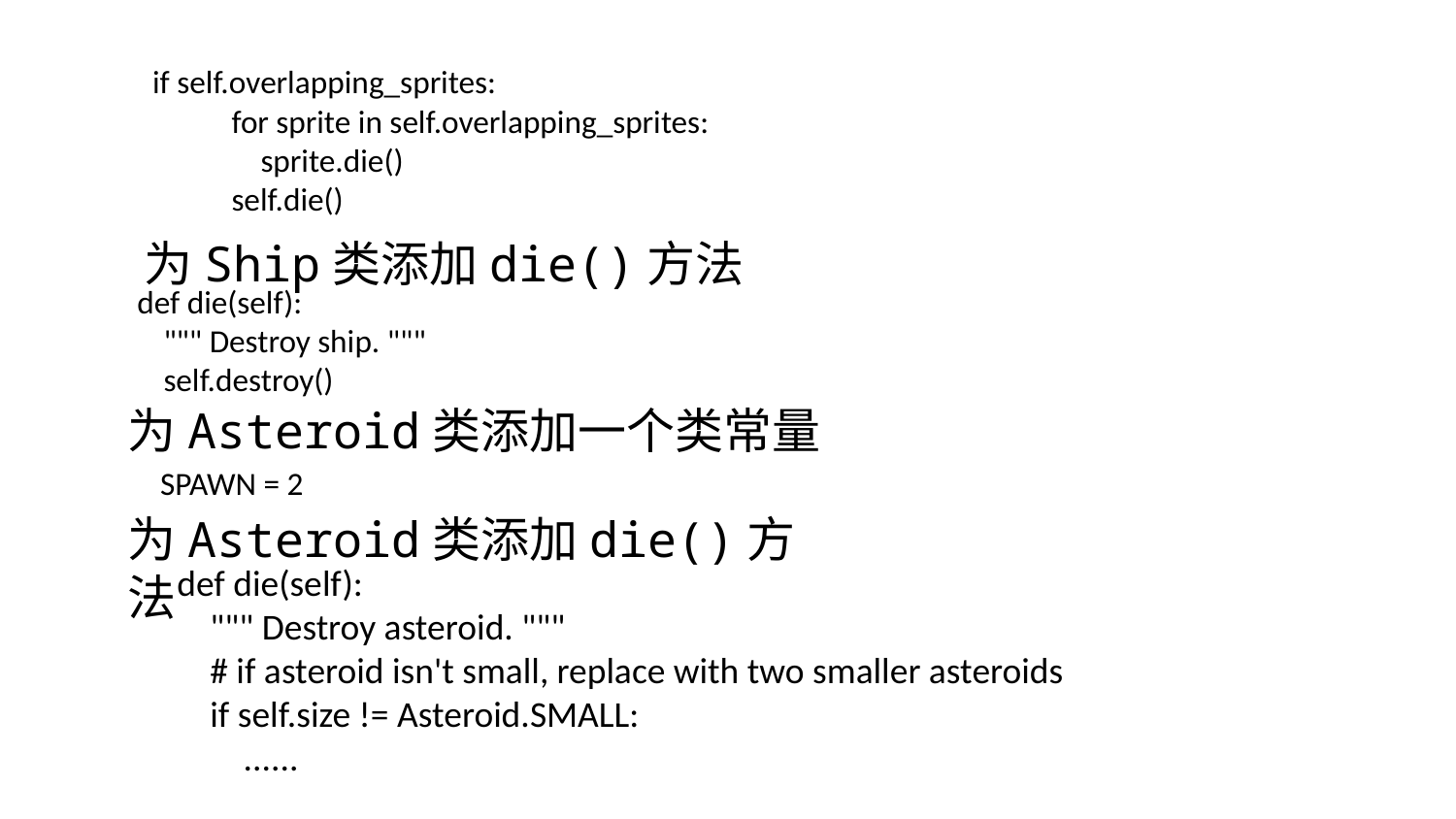

if self.overlapping_sprites:
            for sprite in self.overlapping_sprites:
                sprite.die()
            self.die()
为Ship类添加die()方法
    def die(self):
        """ Destroy ship. """
        self.destroy()
为Asteroid类添加一个类常量
    SPAWN = 2
为Asteroid类添加die()方法
    def die(self):
        """ Destroy asteroid. """
        # if asteroid isn't small, replace with two smaller asteroids
        if self.size != Asteroid.SMALL:
            ......
19